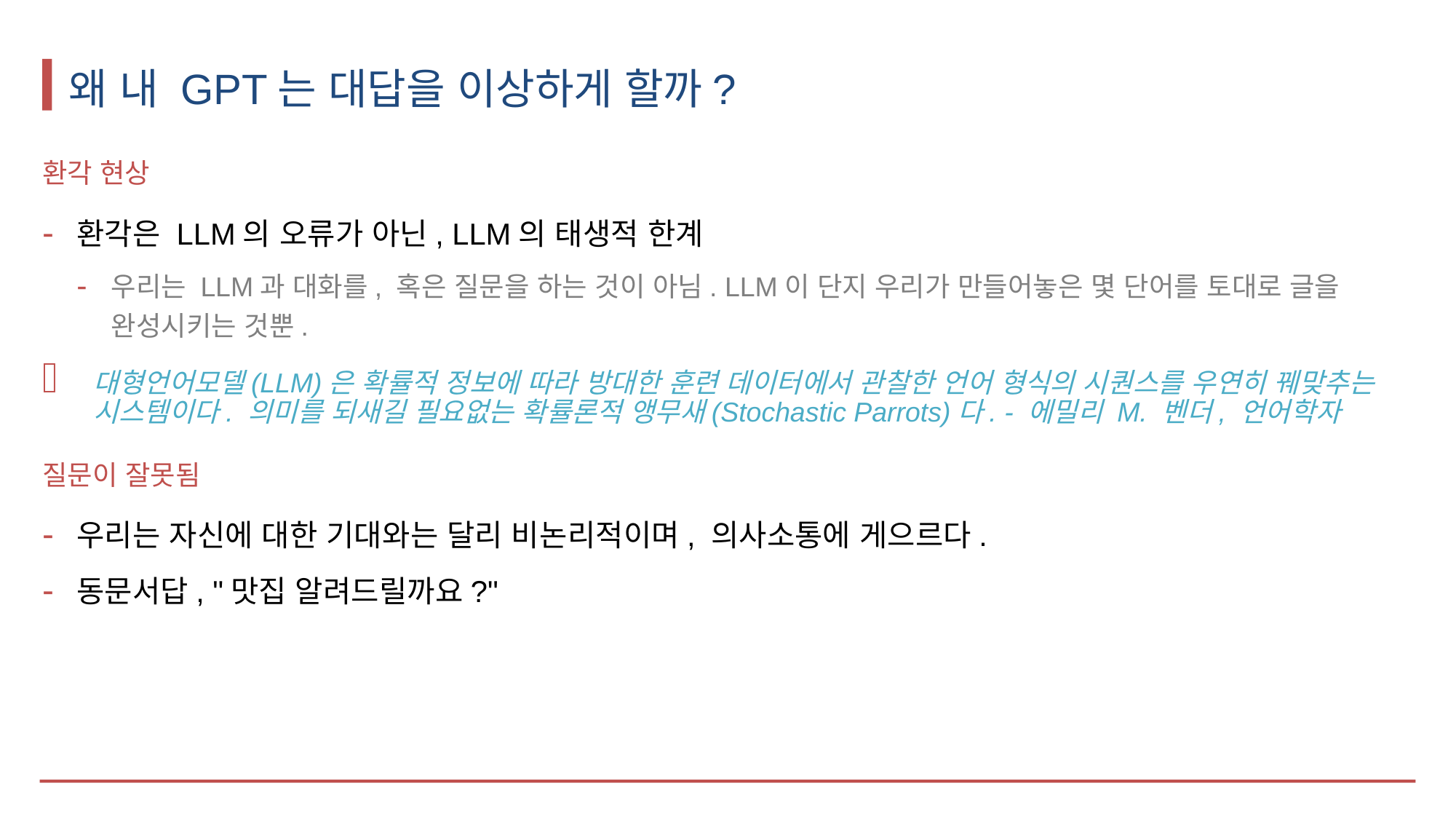

# 왜 내 GPT는 대답을 이상하게 할까?
환각 현상
환각은 LLM의 오류가 아닌, LLM의 태생적 한계
우리는 LLM과 대화를, 혹은 질문을 하는 것이 아님. LLM이 단지 우리가 만들어놓은 몇 단어를 토대로 글을 완성시키는 것뿐.
대형언어모델(LLM)은 확률적 정보에 따라 방대한 훈련 데이터에서 관찰한 언어 형식의 시퀀스를 우연히 꿰맞추는 시스템이다. 의미를 되새길 필요없는 확률론적 앵무새(Stochastic Parrots)다. - 에밀리 M. 벤더, 언어학자
질문이 잘못됨
우리는 자신에 대한 기대와는 달리 비논리적이며, 의사소통에 게으르다.
동문서답, "맛집 알려드릴까요?"